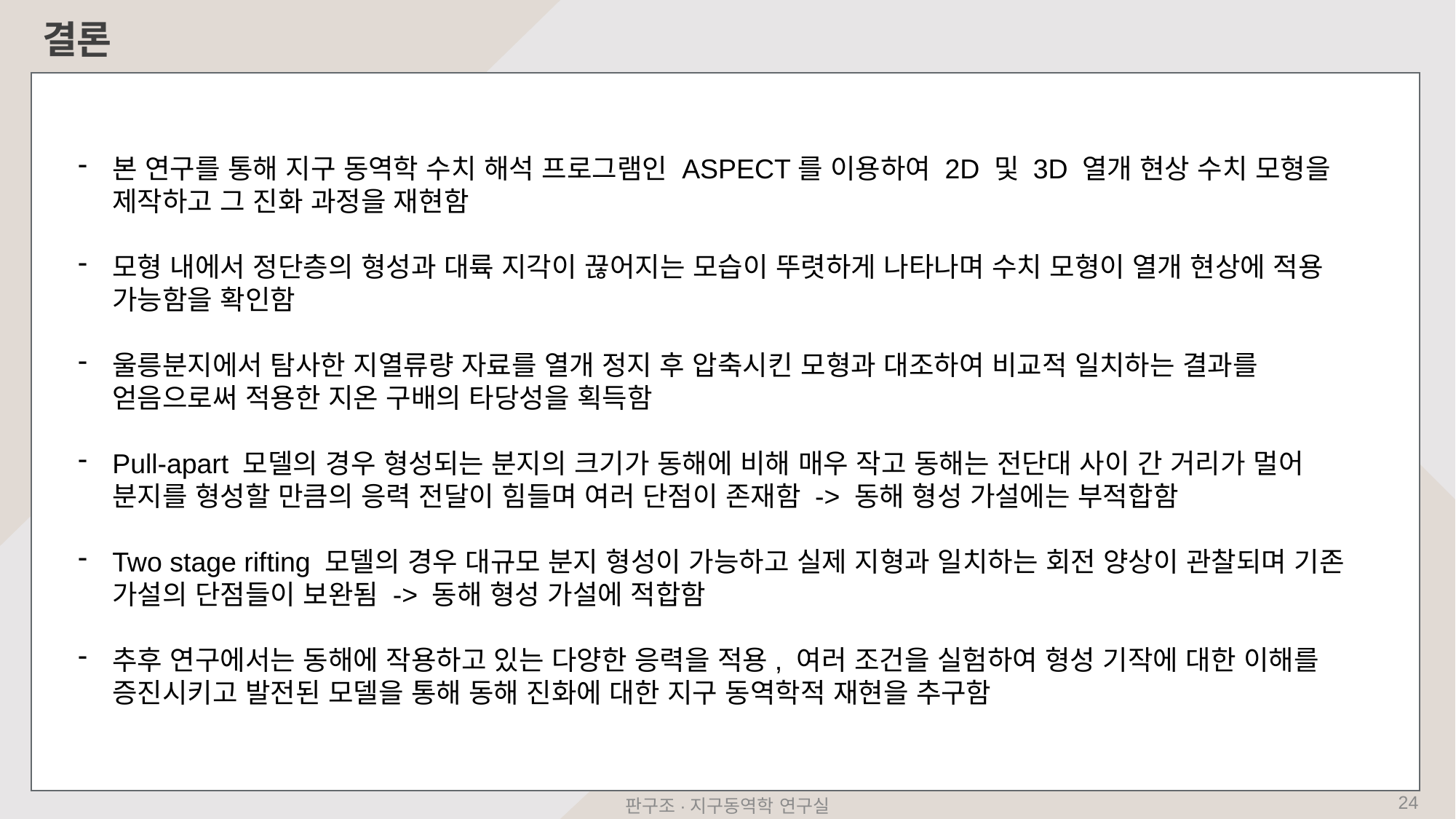

결론

본 연구를 통해 지구 동역학 수치 해석 프로그램인 ASPECT를 이용하여 2D 및 3D 열개 현상 수치 모형을 제작하고 그 진화 과정을 재현함

모형 내에서 정단층의 형성과 대륙 지각이 끊어지는 모습이 뚜렷하게 나타나며 수치 모형이 열개 현상에 적용 가능함을 확인함

울릉분지에서 탐사한 지열류량 자료를 열개 정지 후 압축시킨 모형과 대조하여 비교적 일치하는 결과를 얻음으로써 적용한 지온 구배의 타당성을 획득함

Pull-apart 모델의 경우 형성되는 분지의 크기가 동해에 비해 매우 작고 동해는 전단대 사이 간 거리가 멀어 분지를 형성할 만큼의 응력 전달이 힘들며 여러 단점이 존재함 -> 동해 형성 가설에는 부적합함

Two stage rifting 모델의 경우 대규모 분지 형성이 가능하고 실제 지형과 일치하는 회전 양상이 관찰되며 기존 가설의 단점들이 보완됨 -> 동해 형성 가설에 적합함

추후 연구에서는 동해에 작용하고 있는 다양한 응력을 적용, 여러 조건을 실험하여 형성 기작에 대한 이해를 증진시키고 발전된 모델을 통해 동해 진화에 대한 지구 동역학적 재현을 추구함

24
판구조·지구동역학 연구실